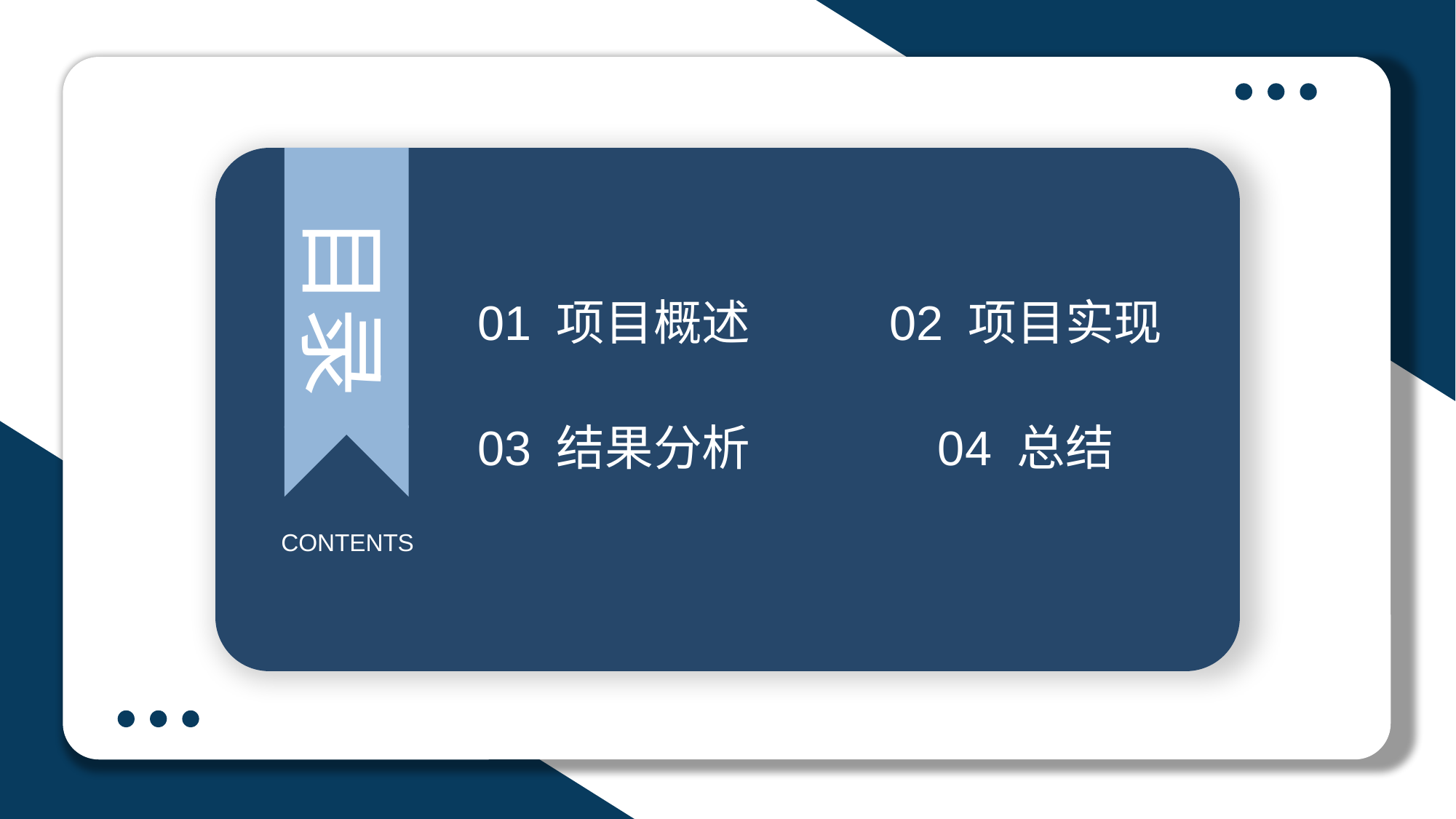

01 项目概述
02 项目实现
03 结果分析
04 总结